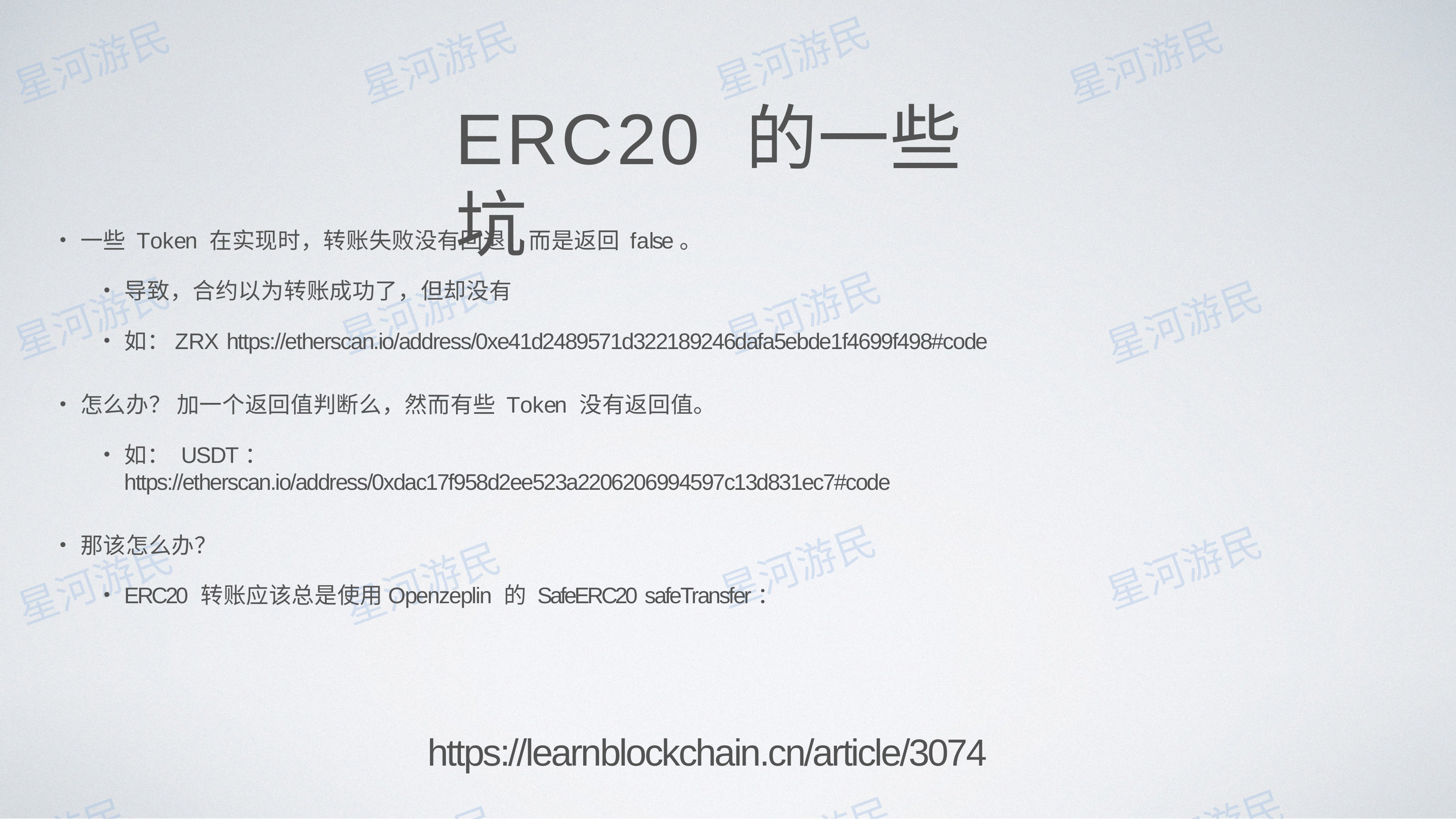

# ERC20 的⼀些坑
⼀些 Token 在实现时，转账失败没有回退，⽽是返回 false。

导致，合约以为转账成功了，但却没有

如：ZRX https://etherscan.io/address/0xe41d2489571d322189246dafa5ebde1f4699f498#code

怎么办？ 加⼀个返回值判断么，然⽽有些 Token 没有返回值。

如： USDT： https://etherscan.io/address/0xdac17f958d2ee523a2206206994597c13d831ec7#code

那该怎么办？

ERC20 转账应该总是使⽤Openzeplin 的 SafeERC20 safeTransfer：
https://learnblockchain.cn/article/3074